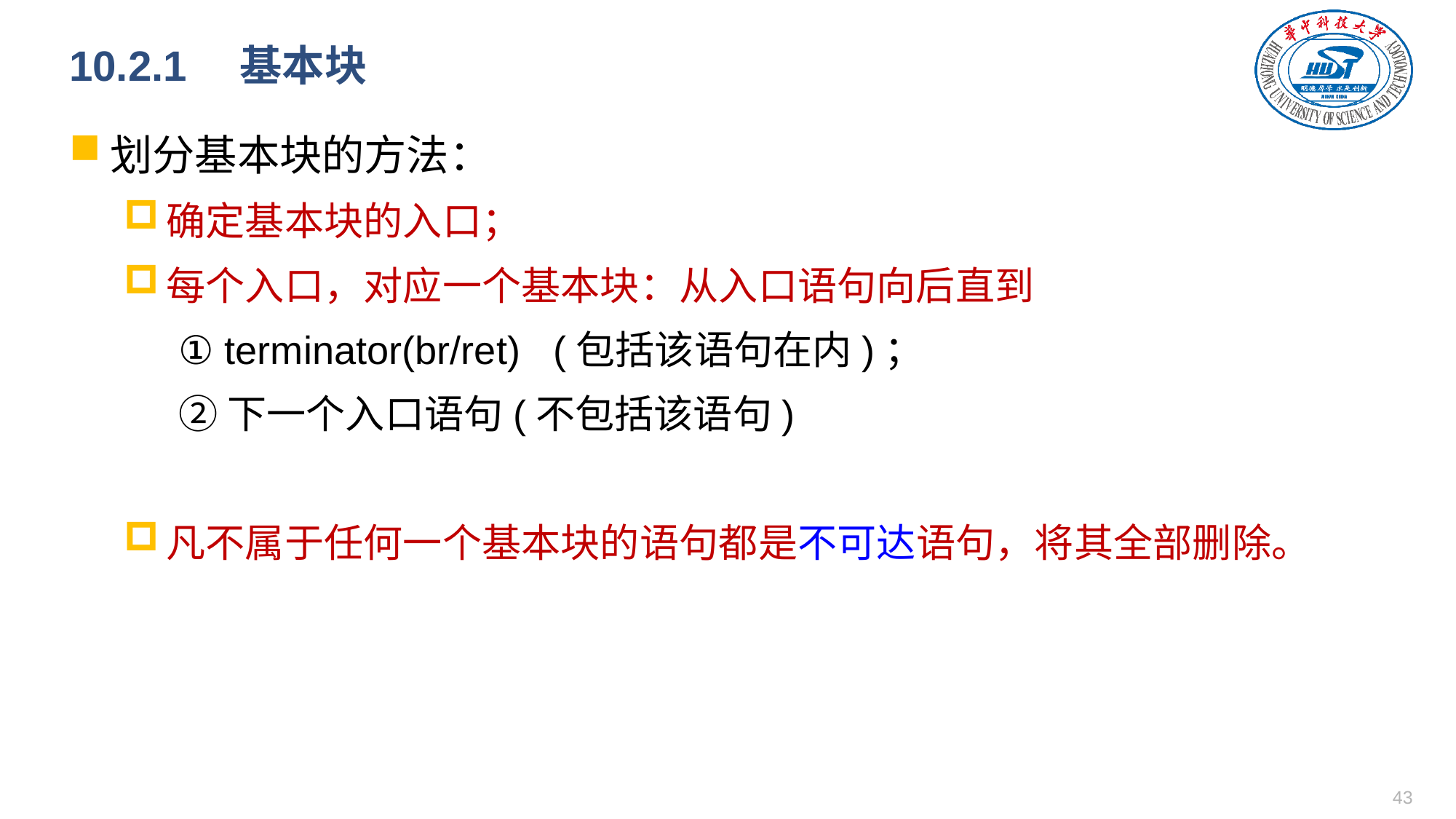

# 10.2.1　基本块
划分基本块的方法：
确定基本块的入口；
每个入口，对应一个基本块：从入口语句向后直到
① terminator(br/ret)   (包括该语句在内)；
②下一个入口语句(不包括该语句)

凡不属于任何一个基本块的语句都是不可达语句，将其全部删除。
43